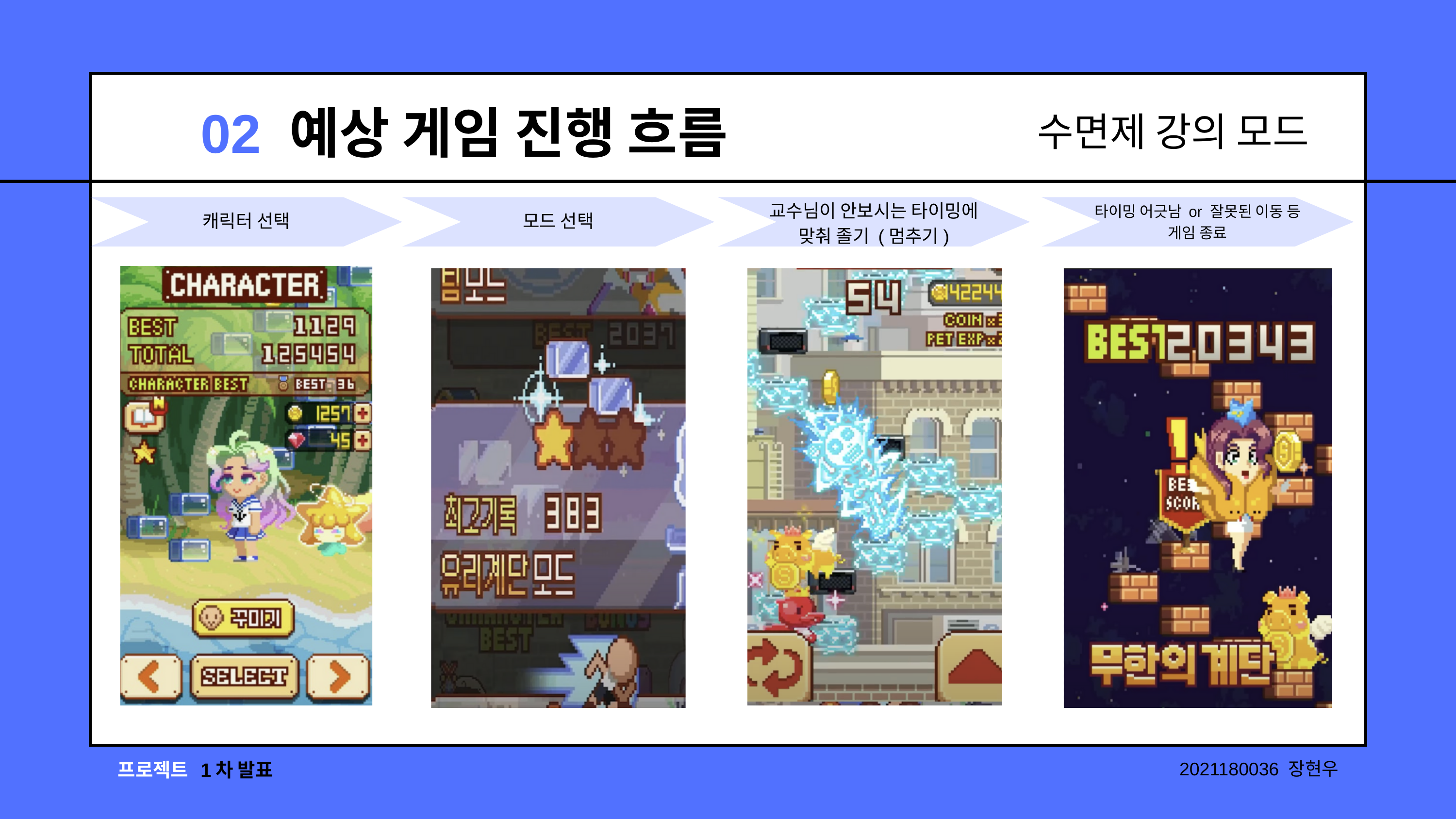

02 예상 게임 진행 흐름
수면제 강의 모드

교수님이 안보시는 타이밍에 맞춰 졸기 (멈추기)

타이밍 어긋남 or 잘못된 이동 등
게임 종료
캐릭터 선택
모드 선택

프로젝트
1차 발표
2021180036 장현우